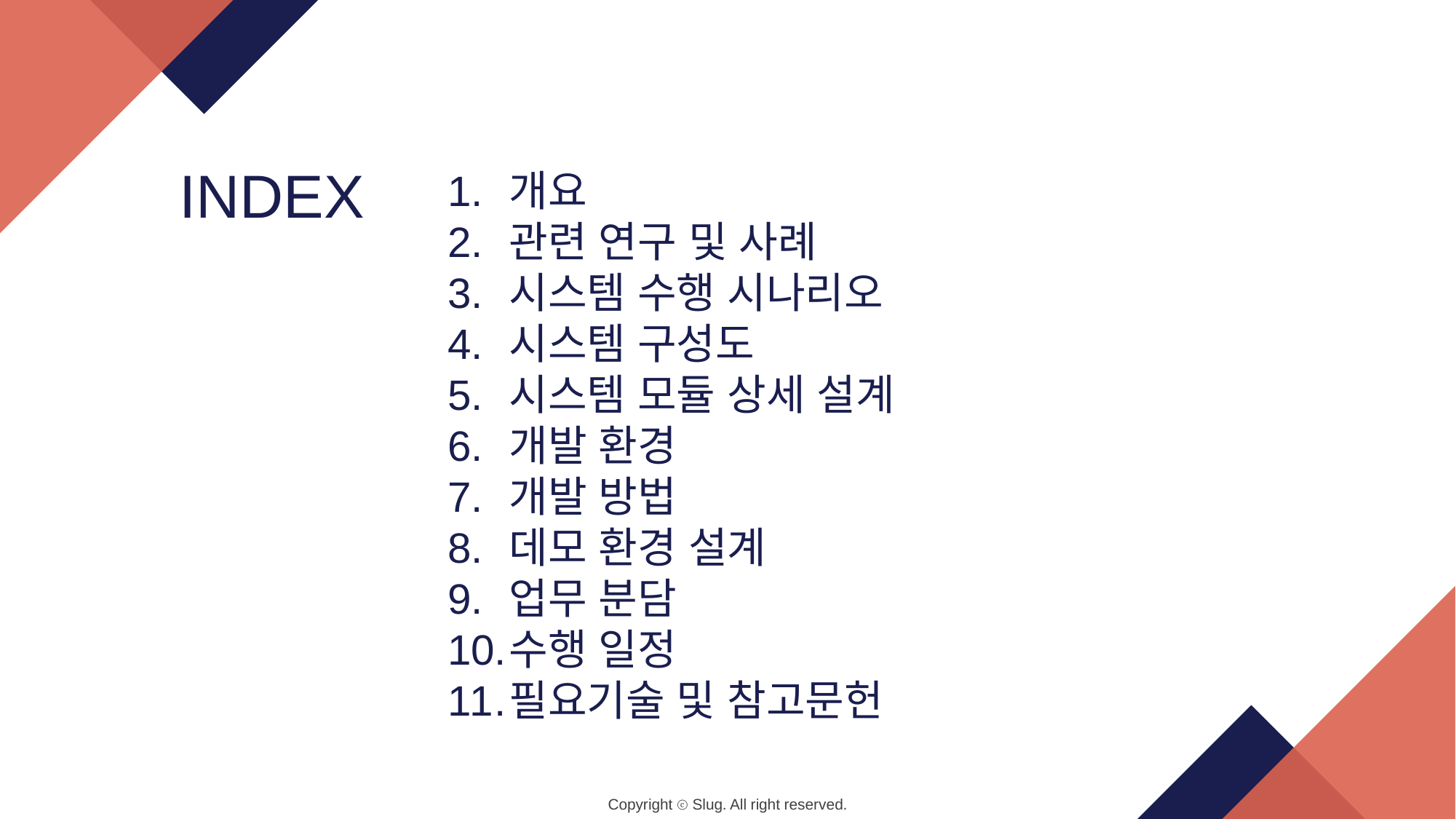

INDEX
개요
관련 연구 및 사례
시스템 수행 시나리오
시스템 구성도
시스템 모듈 상세 설계
개발 환경
개발 방법
데모 환경 설계
업무 분담
수행 일정
필요기술 및 참고문헌

01
ASIA

2
Copyright ⓒ Slug. All right reserved.